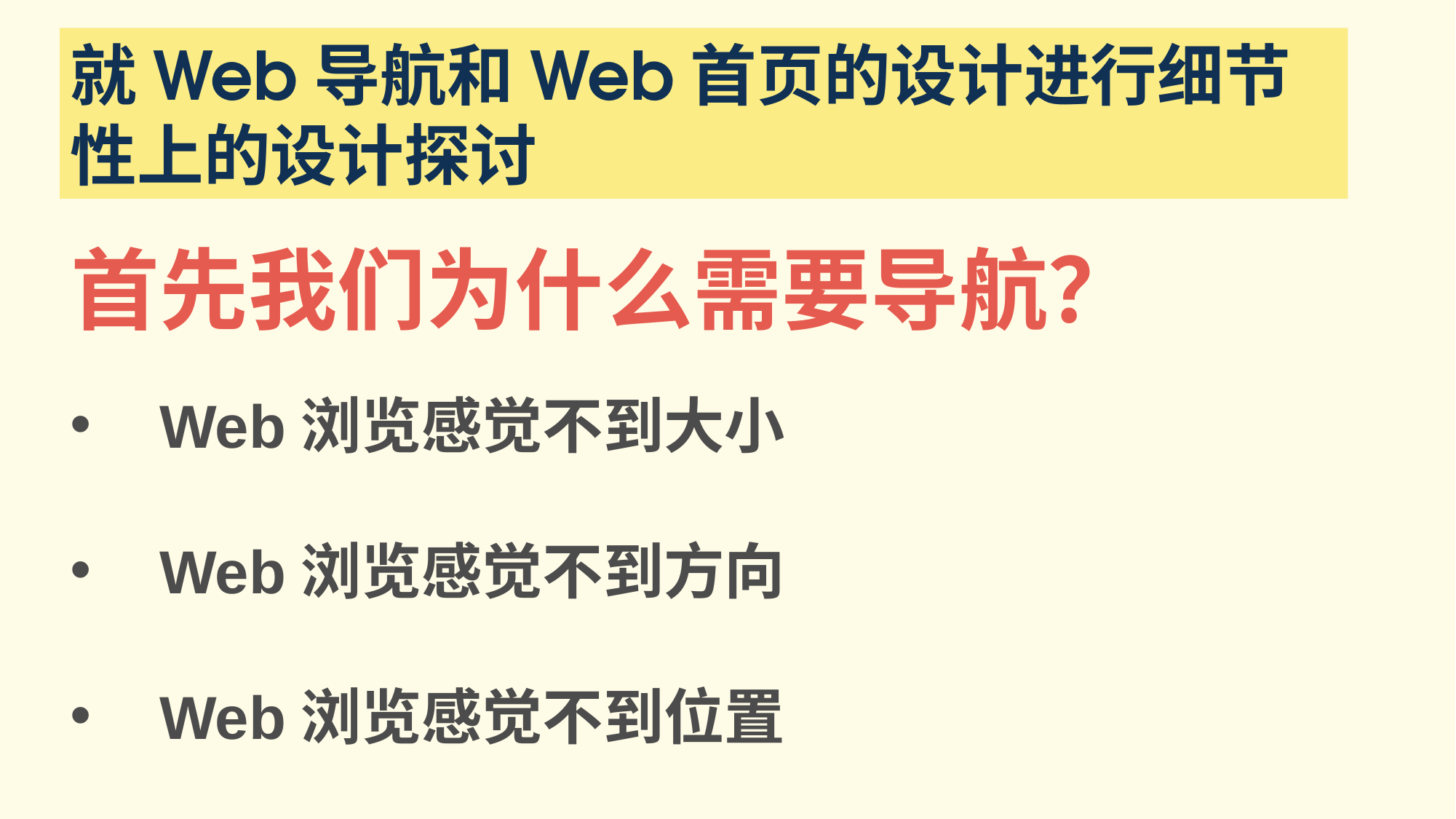

就Web导航和Web首页的设计进行细节性上的设计探讨
首先我们为什么需要导航？

    Web浏览感觉不到大小

    Web浏览感觉不到方向

    Web浏览感觉不到位置